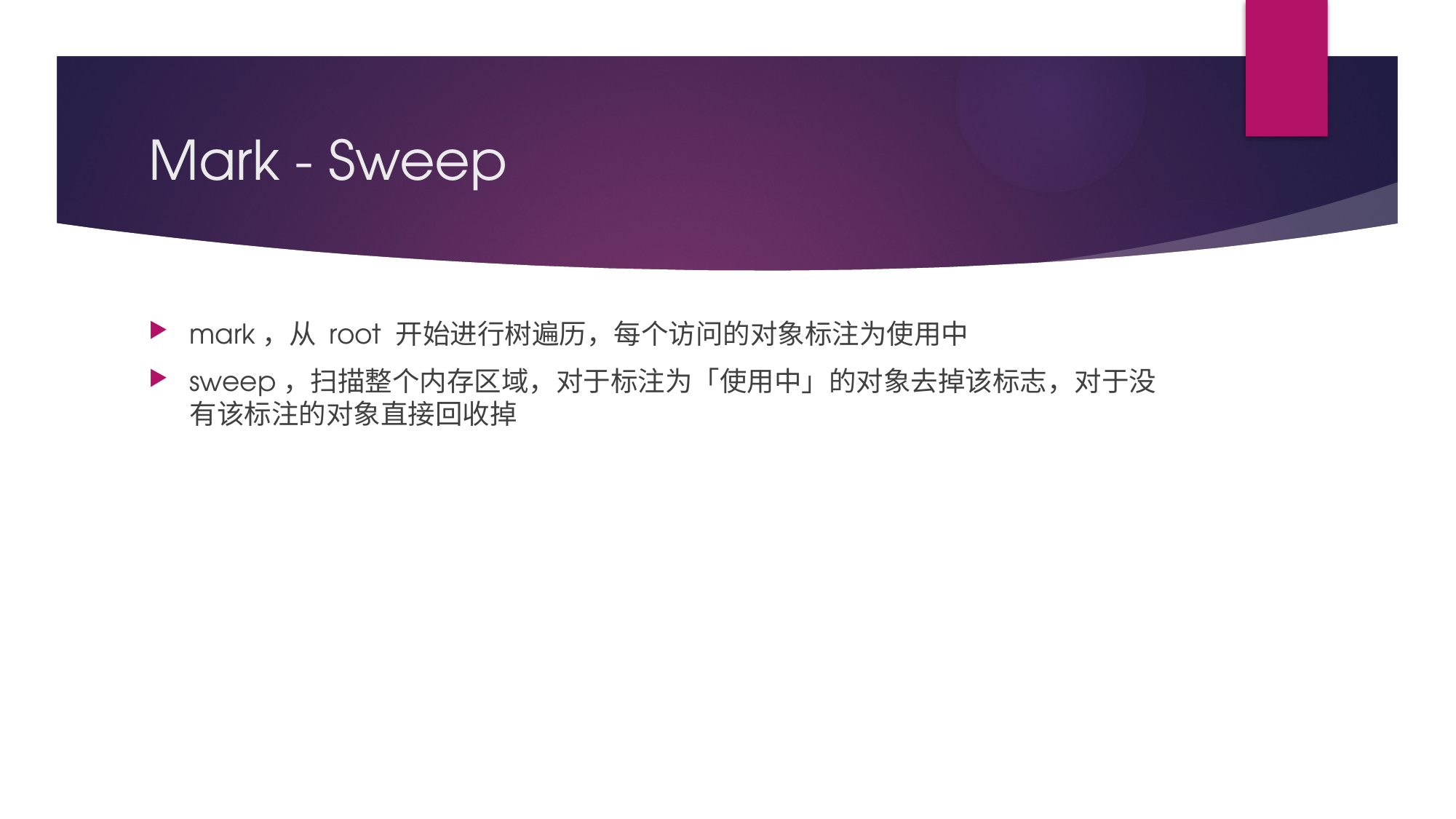

# Mark - Sweep
mark，从 root 开始进行树遍历，每个访问的对象标注为使用中
sweep，扫描整个内存区域，对于标注为「使用中」的对象去掉该标志，对于没有该标注的对象直接回收掉